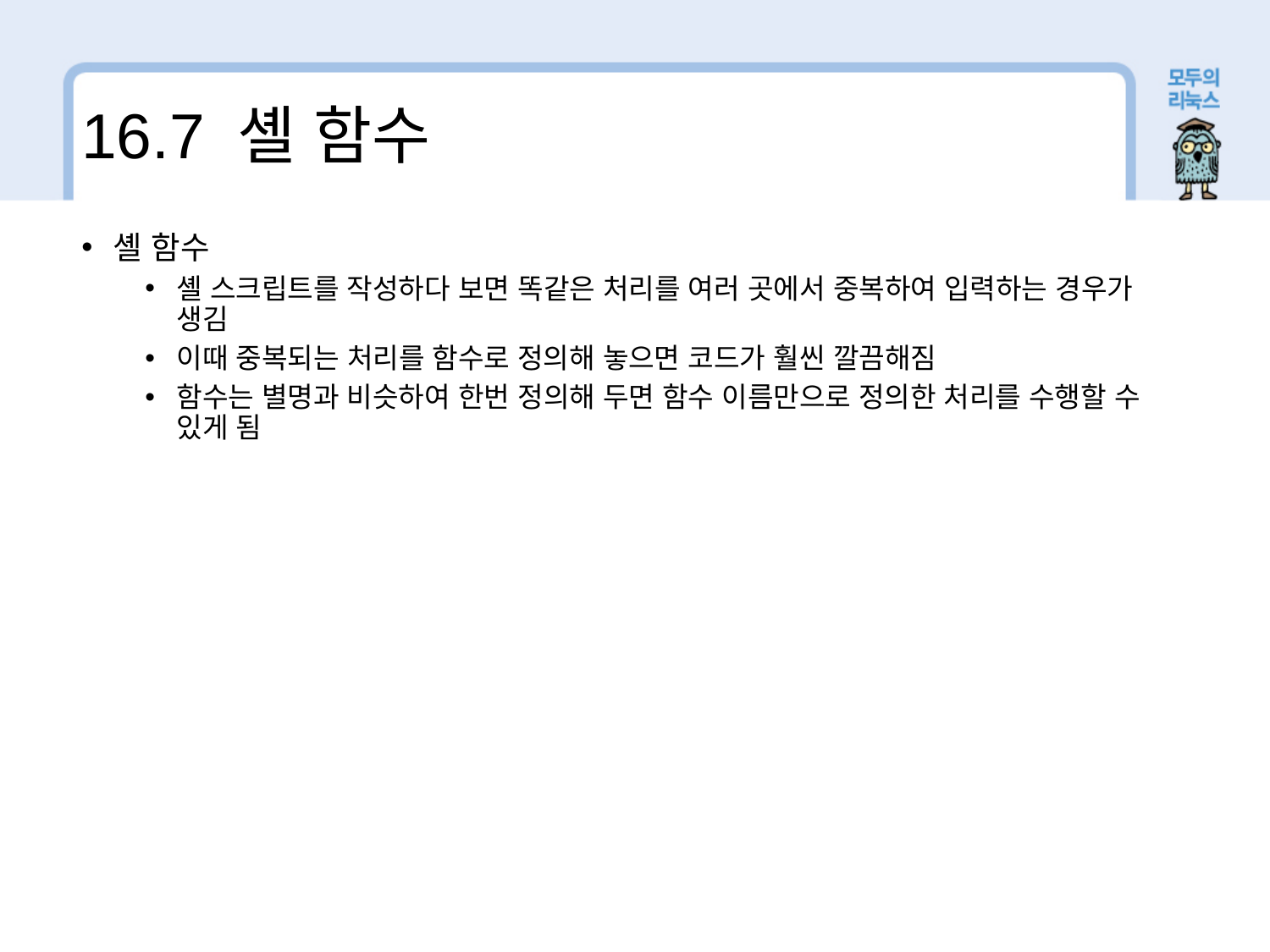

16.7 셸 함수
셸 함수
셸 스크립트를 작성하다 보면 똑같은 처리를 여러 곳에서 중복하여 입력하는 경우가 생김
이때 중복되는 처리를 함수로 정의해 놓으면 코드가 훨씬 깔끔해짐
함수는 별명과 비슷하여 한번 정의해 두면 함수 이름만으로 정의한 처리를 수행할 수 있게 됨